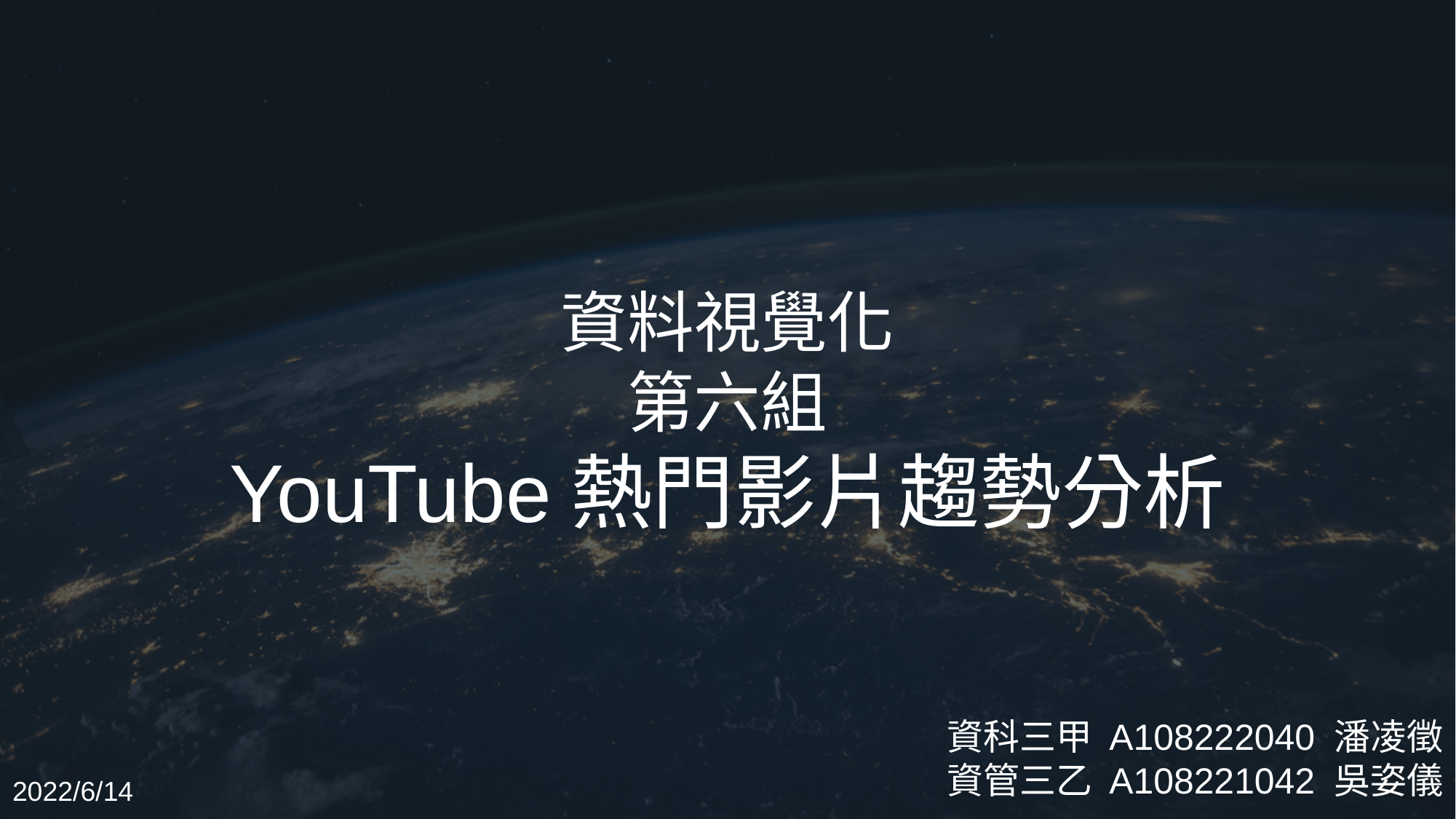

資料視覺化
第六組
YouTube熱門影片趨勢分析
資科三甲 A108222040 潘凌徵
資管三乙 A108221042 吳姿儀
2022/6/14